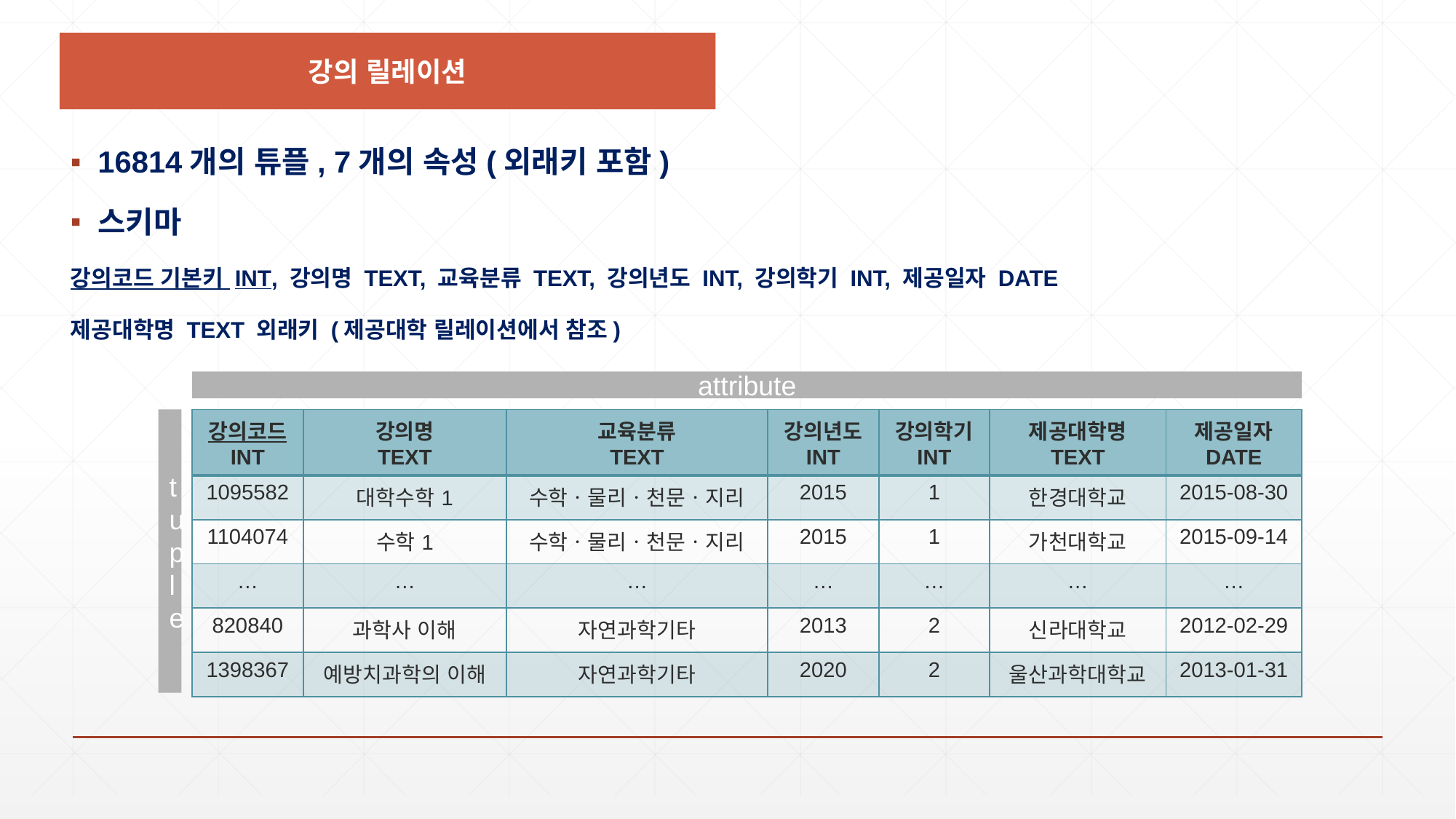

강의 릴레이션
16814개의 튜플, 7개의 속성(외래키 포함)
스키마
강의코드 기본키 INT, 강의명 TEXT, 교육분류 TEXT, 강의년도 INT, 강의학기 INT, 제공일자 DATE
제공대학명 TEXT 외래키 (제공대학 릴레이션에서 참조)
attribute
tuple
| 강의코드 INT | 강의명 TEXT | 교육분류 TEXT | 강의년도 INT | 강의학기 INT | 제공대학명 TEXT | 제공일자 DATE |
| --- | --- | --- | --- | --- | --- | --- |
| 1095582 | 대학수학1 | 수학ㆍ물리ㆍ천문ㆍ지리 | 2015 | 1 | 한경대학교 | 2015-08-30 |
| 1104074 | 수학1 | 수학ㆍ물리ㆍ천문ㆍ지리 | 2015 | 1 | 가천대학교 | 2015-09-14 |
| … | … | … | … | … | … | … |
| 820840 | 과학사 이해 | 자연과학기타 | 2013 | 2 | 신라대학교 | 2012-02-29 |
| 1398367 | 예방치과학의 이해 | 자연과학기타 | 2020 | 2 | 울산과학대학교 | 2013-01-31 |